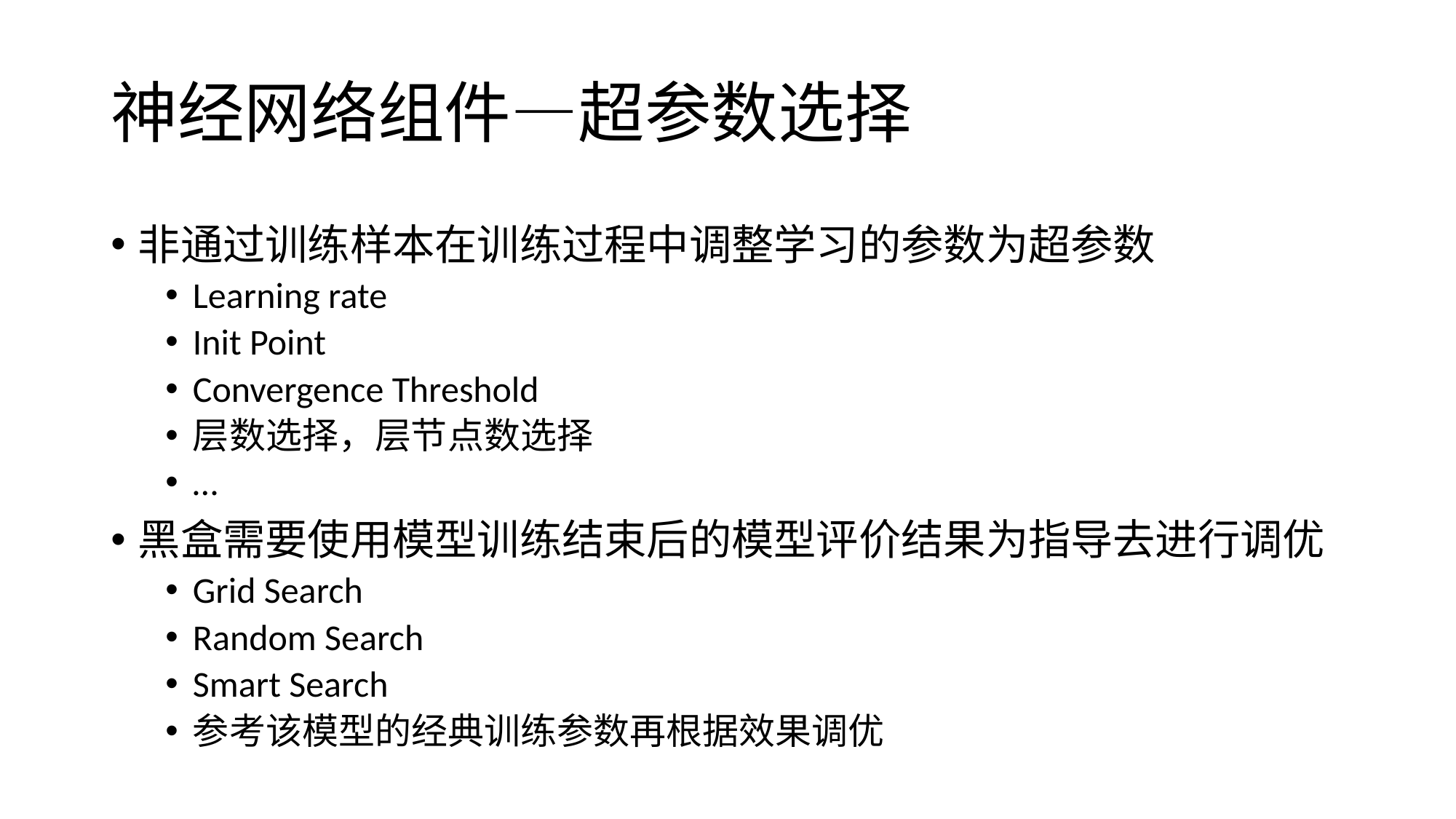

# 神经网络组件—超参数选择
非通过训练样本在训练过程中调整学习的参数为超参数
Learning rate
Init Point
Convergence Threshold
层数选择，层节点数选择
…
黑盒需要使用模型训练结束后的模型评价结果为指导去进行调优
Grid Search
Random Search
Smart Search
参考该模型的经典训练参数再根据效果调优